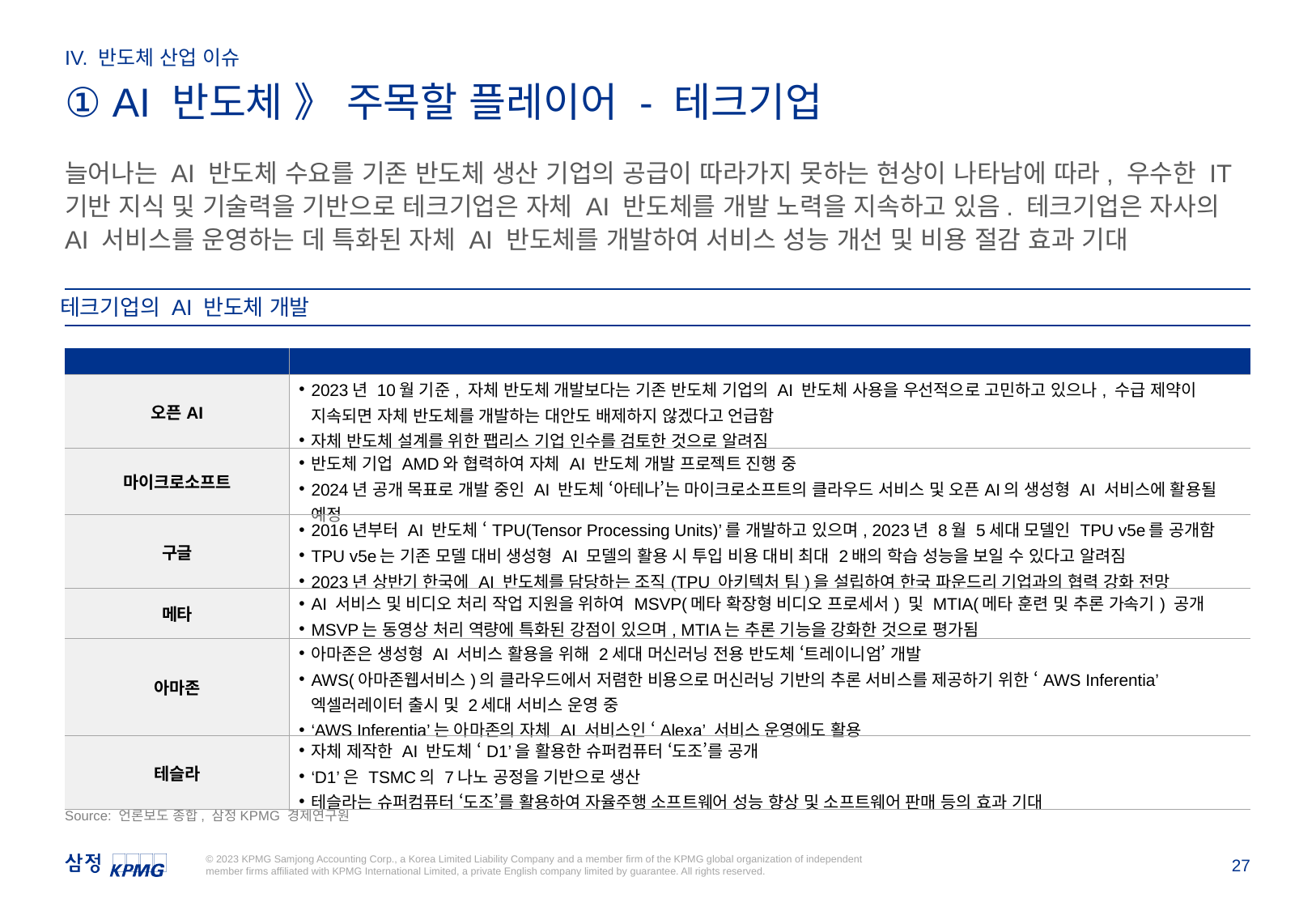

IV. 반도체 산업 이슈
① AI 반도체 》 주목할 플레이어 - 테크기업
늘어나는 AI 반도체 수요를 기존 반도체 생산 기업의 공급이 따라가지 못하는 현상이 나타남에 따라, 우수한 IT 기반 지식 및 기술력을 기반으로 테크기업은 자체 AI 반도체를 개발 노력을 지속하고 있음. 테크기업은 자사의 AI 서비스를 운영하는 데 특화된 자체 AI 반도체를 개발하여 서비스 성능 개선 및 비용 절감 효과 기대
테크기업의 AI 반도체 개발
| 기업명 | 내용 |
| --- | --- |
| 오픈AI | 2023년 10월 기준, 자체 반도체 개발보다는 기존 반도체 기업의 AI 반도체 사용을 우선적으로 고민하고 있으나, 수급 제약이 지속되면 자체 반도체를 개발하는 대안도 배제하지 않겠다고 언급함 자체 반도체 설계를 위한 팹리스 기업 인수를 검토한 것으로 알려짐 |
| 마이크로소프트 | 반도체 기업 AMD와 협력하여 자체 AI 반도체 개발 프로젝트 진행 중 2024년 공개 목표로 개발 중인 AI 반도체 ‘아테나’는 마이크로소프트의 클라우드 서비스 및 오픈AI의 생성형 AI 서비스에 활용될 예정 |
| 구글 | 2016년부터 AI 반도체 ‘TPU(Tensor Processing Units)’를 개발하고 있으며, 2023년 8월 5세대 모델인 TPU v5e를 공개함 TPU v5e는 기존 모델 대비 생성형 AI 모델의 활용 시 투입 비용 대비 최대 2배의 학습 성능을 보일 수 있다고 알려짐 2023년 상반기 한국에 AI 반도체를 담당하는 조직(TPU 아키텍처 팀)을 설립하여 한국 파운드리 기업과의 협력 강화 전망 |
| 메타 | AI 서비스 및 비디오 처리 작업 지원을 위하여 MSVP(메타 확장형 비디오 프로세서) 및 MTIA(메타 훈련 및 추론 가속기) 공개 MSVP는 동영상 처리 역량에 특화된 강점이 있으며, MTIA는 추론 기능을 강화한 것으로 평가됨 |
| 아마존 | 아마존은 생성형 AI 서비스 활용을 위해 2세대 머신러닝 전용 반도체 ‘트레이니엄’ 개발 AWS(아마존웹서비스)의 클라우드에서 저렴한 비용으로 머신러닝 기반의 추론 서비스를 제공하기 위한 ‘AWS Inferentia’ 엑셀러레이터 출시 및 2세대 서비스 운영 중 ‘AWS Inferentia’는 아마존의 자체 AI 서비스인 ‘Alexa’ 서비스 운영에도 활용 |
| 테슬라 | 자체 제작한 AI 반도체 ‘D1’을 활용한 슈퍼컴퓨터 ‘도조’를 공개 ‘D1’은 TSMC의 7나노 공정을 기반으로 생산 테슬라는 슈퍼컴퓨터 ‘도조’를 활용하여 자율주행 소프트웨어 성능 향상 및 소프트웨어 판매 등의 효과 기대 |
Source: 언론보도 종합, 삼정KPMG 경제연구원